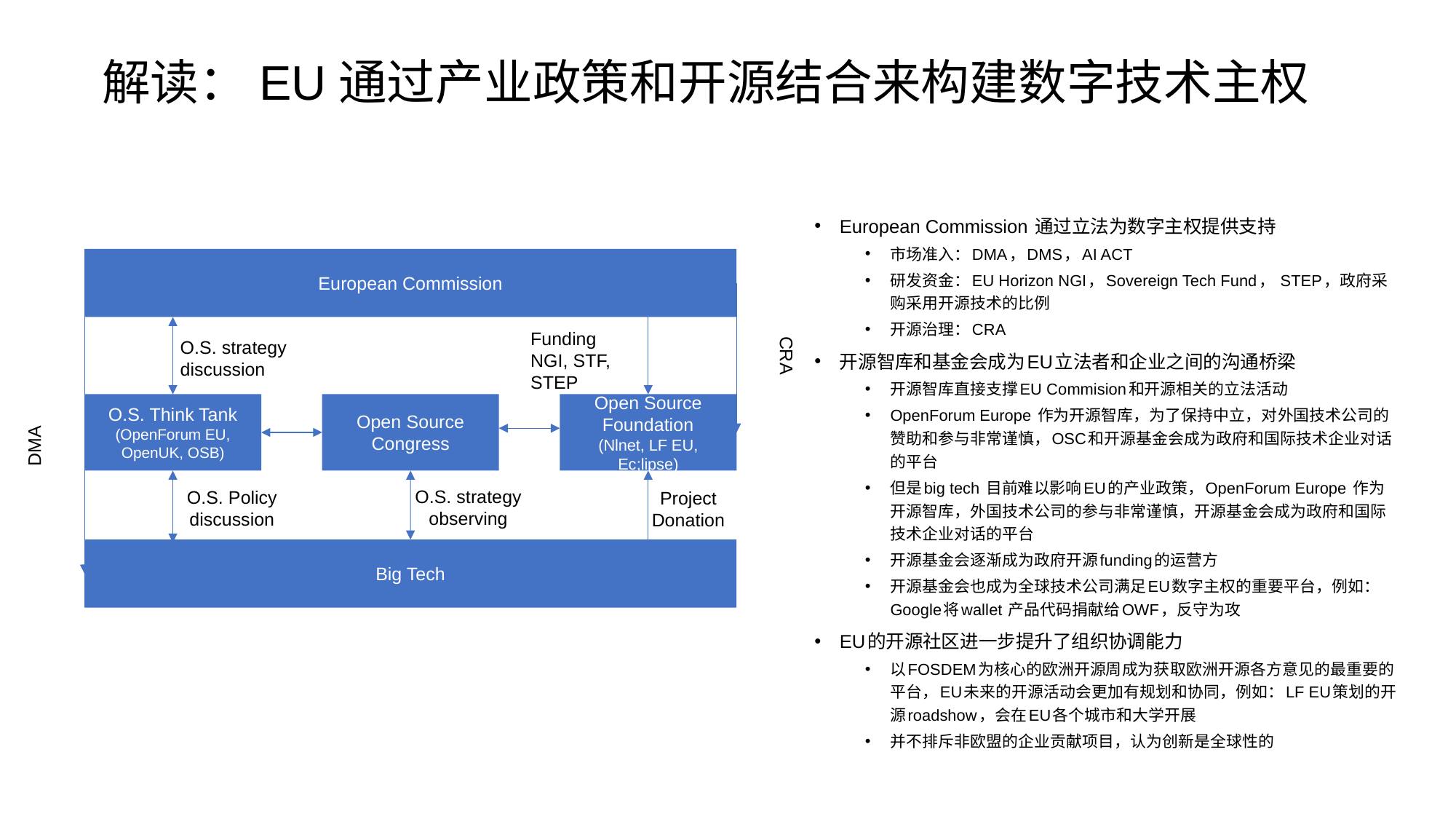

# 解读：EU通过产业政策和开源结合来构建数字技术主权
European Commission 通过立法为数字主权提供支持
市场准入：DMA，DMS，AI ACT
研发资金：EU Horizon NGI，Sovereign Tech Fund， STEP，政府采购采用开源技术的比例
开源治理：CRA
开源智库和基金会成为EU立法者和企业之间的沟通桥梁
开源智库直接支撑EU Commision和开源相关的立法活动
OpenForum Europe 作为开源智库，为了保持中立，对外国技术公司的赞助和参与非常谨慎，OSC和开源基金会成为政府和国际技术企业对话的平台
但是big tech 目前难以影响EU的产业政策，OpenForum Europe 作为开源智库，外国技术公司的参与非常谨慎，开源基金会成为政府和国际技术企业对话的平台
开源基金会逐渐成为政府开源funding的运营方
开源基金会也成为全球技术公司满足EU数字主权的重要平台，例如：Google将wallet 产品代码捐献给OWF，反守为攻
EU的开源社区进一步提升了组织协调能力
以FOSDEM为核心的欧洲开源周成为获取欧洲开源各方意见的最重要的平台，EU未来的开源活动会更加有规划和协同，例如：LF EU策划的开源roadshow，会在EU各个城市和大学开展
并不排斥非欧盟的企业贡献项目，认为创新是全球性的
European Commission
Funding
NGI, STF, STEP
O.S. strategy discussion
CRA
Open Source Congress
Open Source Foundation
(Nlnet, LF EU, Ec;lipse)
O.S. Think Tank
(OpenForum EU, OpenUK, OSB)
DMA
O.S. strategy observing
Project Donation
Big Tech
O.S. Policy discussion